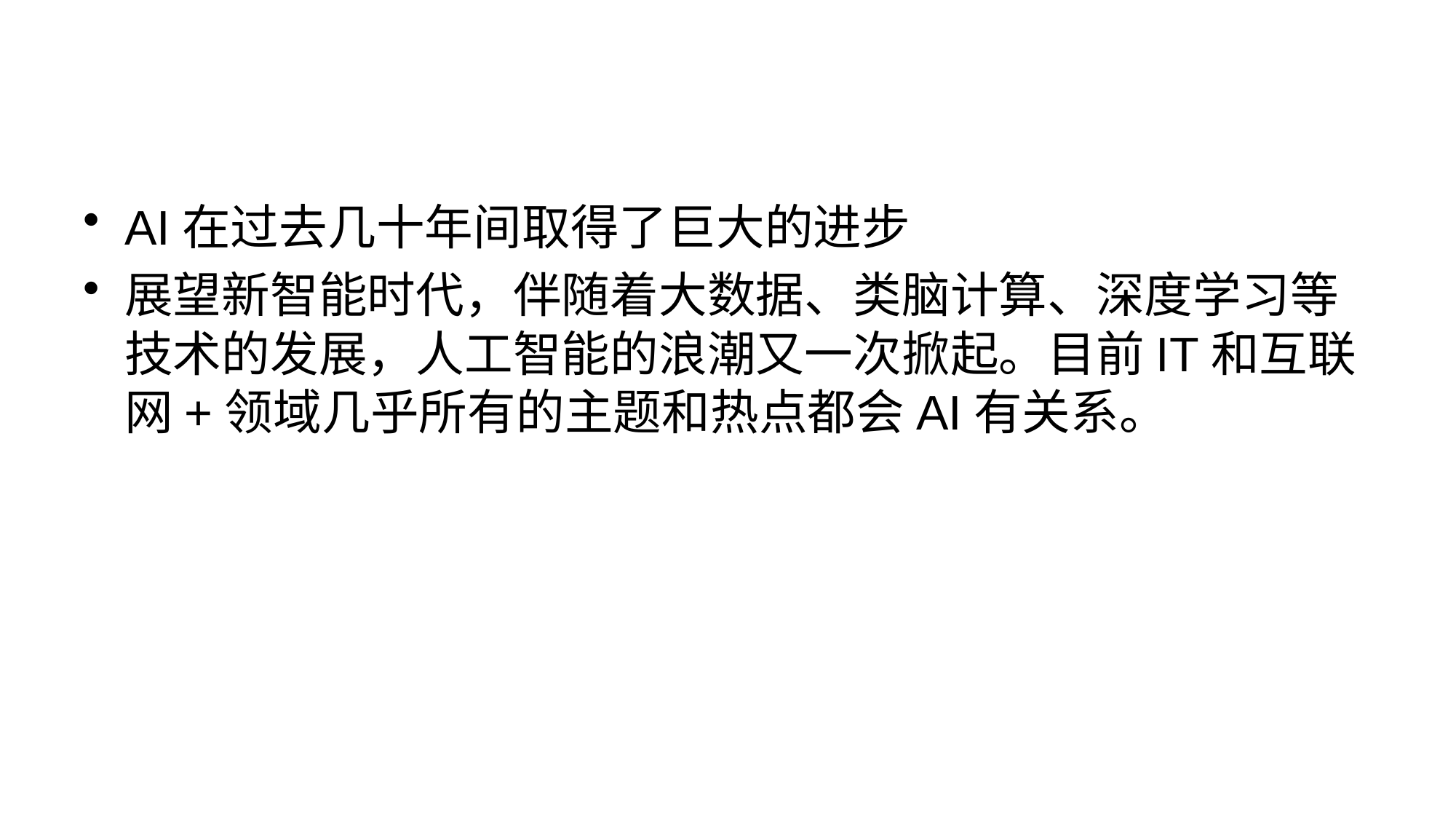

AI在过去几十年间取得了巨大的进步
展望新智能时代，伴随着大数据、类脑计算、深度学习等技术的发展，人工智能的浪潮又一次掀起。目前IT和互联网+领域几乎所有的主题和热点都会AI有关系。